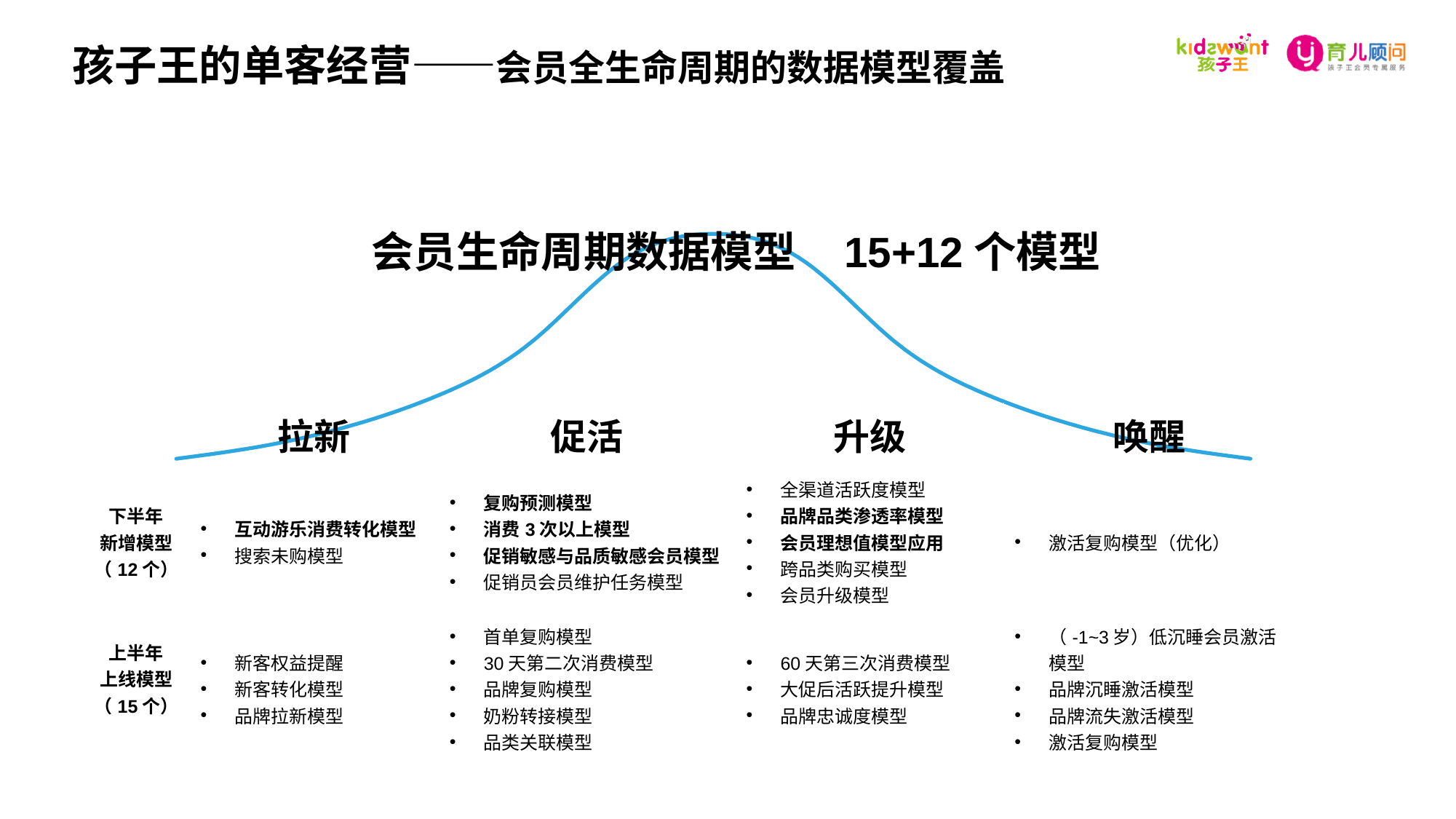

孩子王的单客经营——会员全生命周期的数据模型覆盖

### Chart

| Category | Y-Values |
|---|---|
会员生命周期数据模型    15+12个模型
|  | 拉新 | 促活 | 升级 | 唤醒 |
| --- | --- | --- | --- | --- |
| 下半年 新增模型 （12个） | 互动游乐消费转化模型 搜索未购模型 | 复购预测模型 消费3次以上模型 促销敏感与品质敏感会员模型 促销员会员维护任务模型 | 全渠道活跃度模型 品牌品类渗透率模型 会员理想值模型应用 跨品类购买模型 会员升级模型 | 激活复购模型（优化） |
| 上半年 上线模型 （15个） | 新客权益提醒 新客转化模型 品牌拉新模型 | 首单复购模型 30天第二次消费模型 品牌复购模型 奶粉转接模型 品类关联模型 | 60天第三次消费模型 大促后活跃提升模型 品牌忠诚度模型 | （-1~3岁）低沉睡会员激活模型 品牌沉睡激活模型 品牌流失激活模型 激活复购模型 |